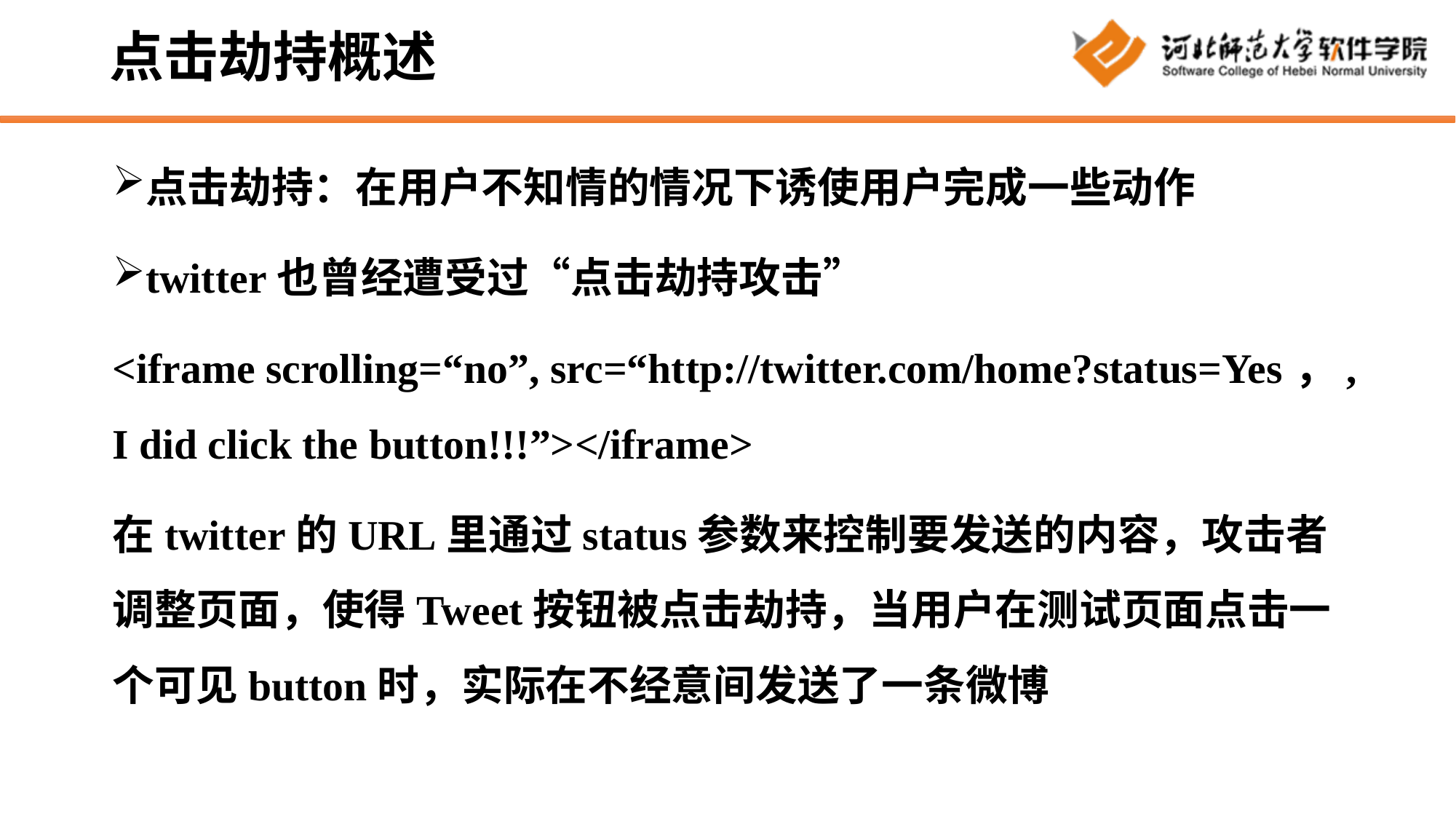

# 点击劫持概述
点击劫持：在用户不知情的情况下诱使用户完成一些动作
twitter也曾经遭受过“点击劫持攻击”
<iframe scrolling=“no”, src=“http://twitter.com/home?status=Yes，,I did click the button!!!”></iframe>
在twitter的URL里通过status参数来控制要发送的内容，攻击者调整页面，使得Tweet按钮被点击劫持，当用户在测试页面点击一个可见button时，实际在不经意间发送了一条微博